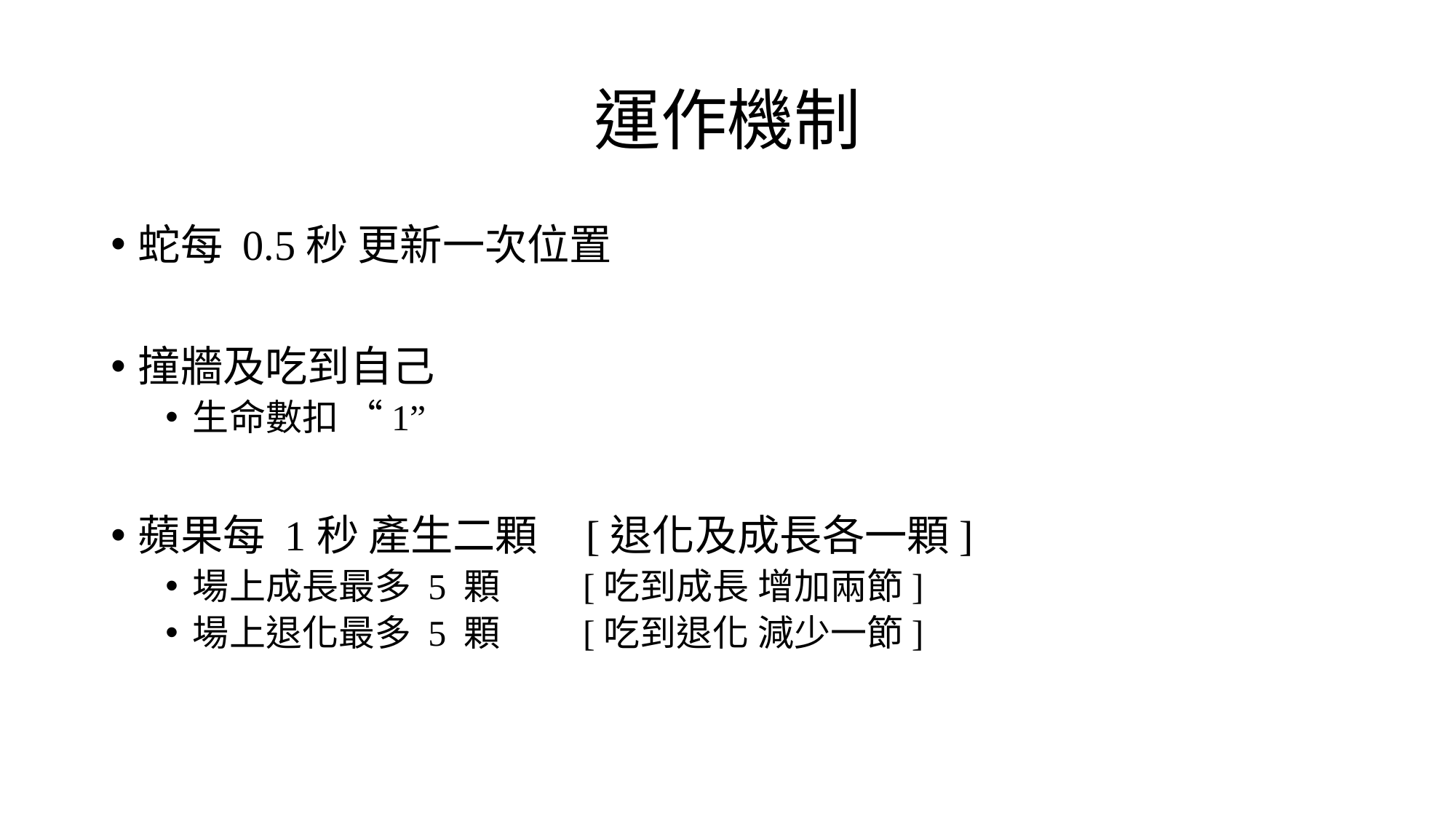

# 運作機制
蛇每 0.5秒 更新一次位置

撞牆及吃到自己
生命數扣 “1”

蘋果每 1秒 產生二顆    [退化及成長各一顆]
場上成長最多 5 顆         [吃到成長 增加兩節]
場上退化最多 5 顆         [吃到退化 減少一節]